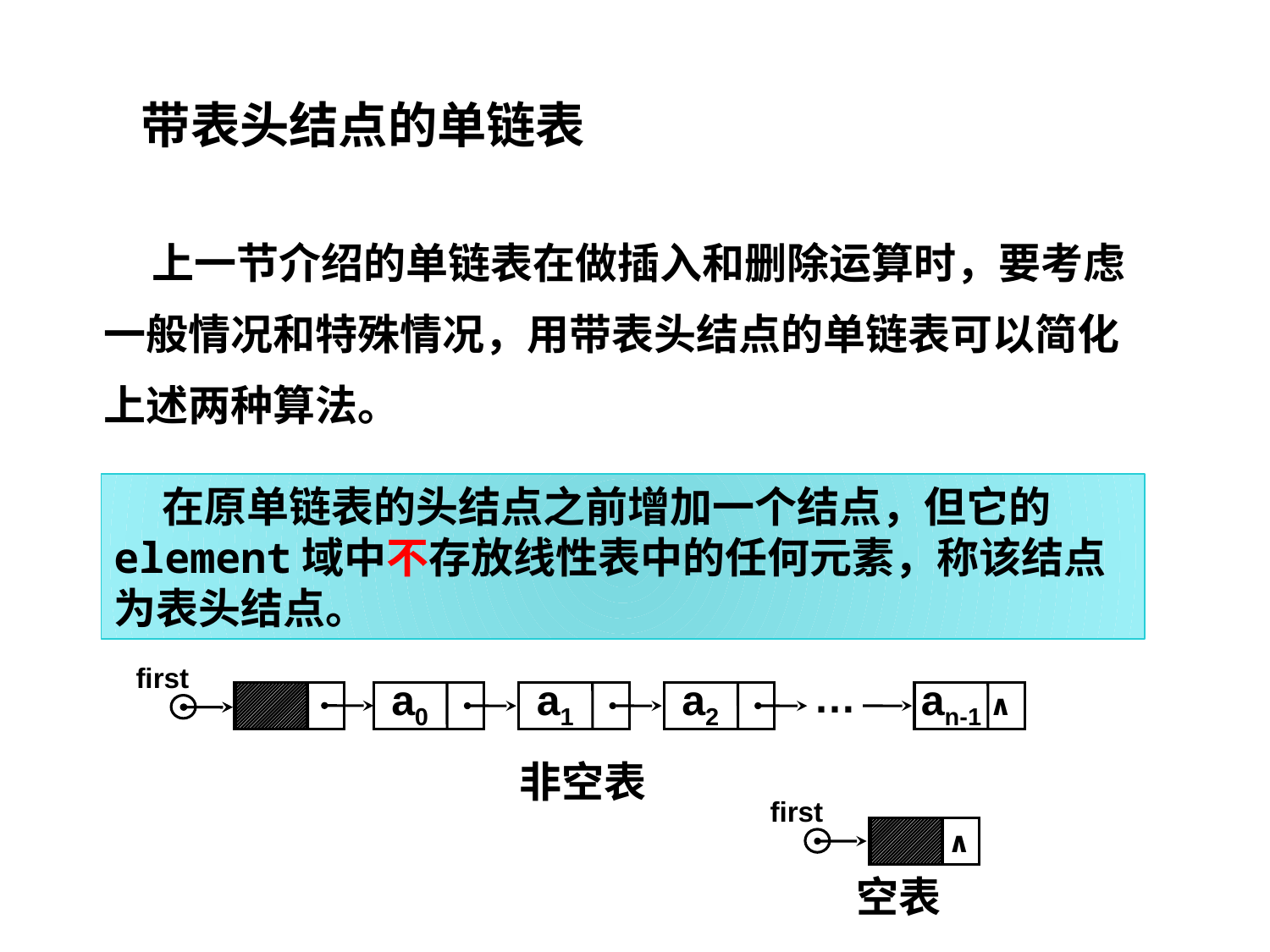

带表头结点的单链表
    上一节介绍的单链表在做插入和删除运算时，要考虑一般情况和特殊情况，用带表头结点的单链表可以简化上述两种算法。
    在原单链表的头结点之前增加一个结点，但它的element域中不存放线性表中的任何元素，称该结点为表头结点。
first

…
a0
a1
a2
an-1

∧

非空表

first

∧

空表